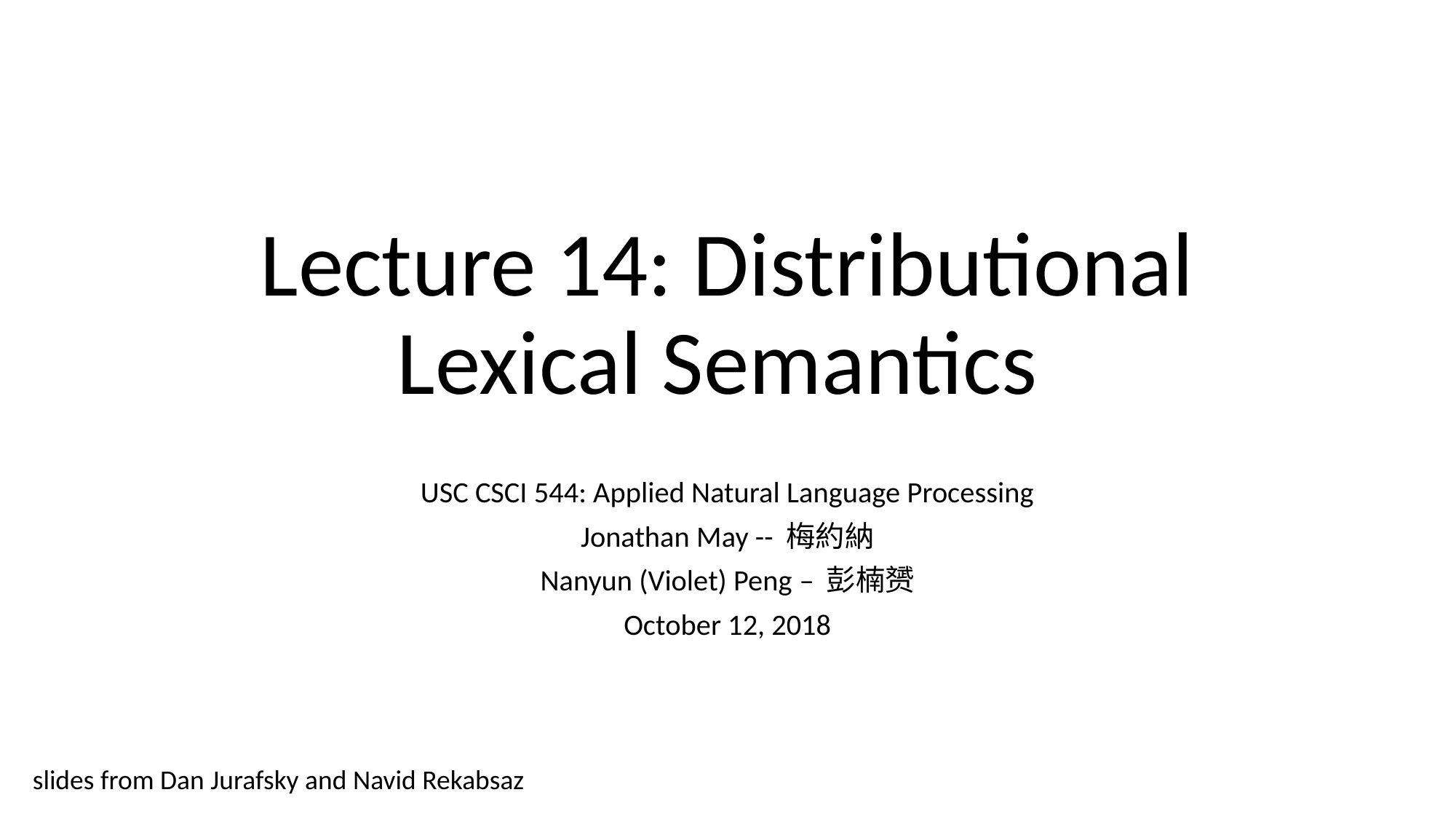

# Lecture 14: Distributional Lexical Semantics
USC CSCI 544: Applied Natural Language Processing
Jonathan May -- 梅約納
Nanyun (Violet) Peng – 彭楠赟
October 12, 2018
slides from Dan Jurafsky and Navid Rekabsaz